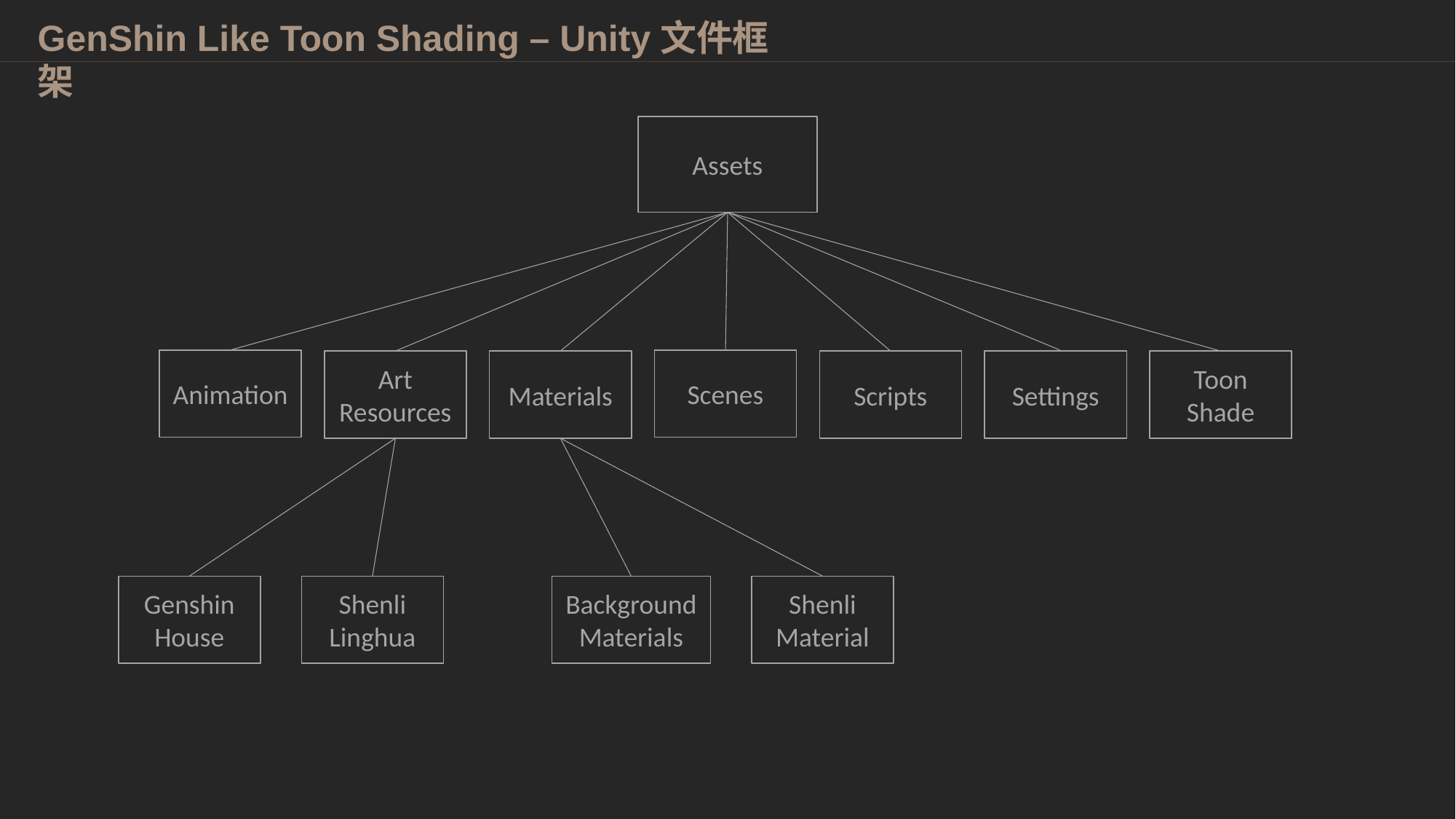

GenShin Like Toon Shading – Unity文件框架
Assets
Animation
Scenes
Art
Resources
Materials
Scripts
Settings
Toon
Shade
Genshin
House
Shenli
Linghua
Background
Materials
Shenli
Material